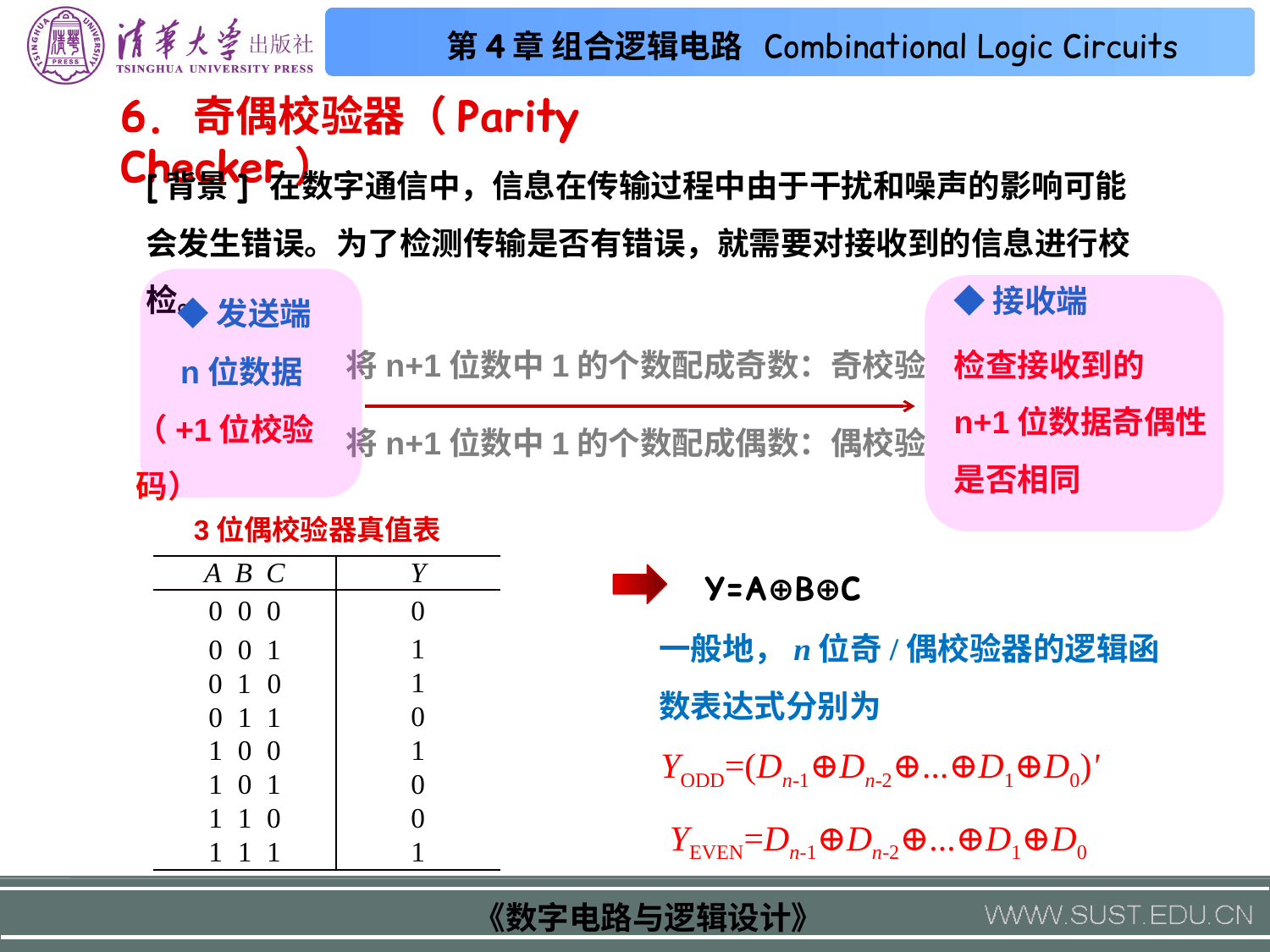

6. 奇偶校验器（Parity Checker）
奇偶校验器
[背景] 在数字通信中，信息在传输过程中由于干扰和噪声的影响可能会发生错误。为了检测传输是否有错误，就需要对接收到的信息进行校检。

◆发送端

◆接收端
检查接收到的
n+1位数据奇偶性
是否相同
     n位数据
（+1位校验码）
将n+1位数中1的个数配成奇数：奇校验
将n+1位数中1的个数配成偶数：偶校验
3位偶校验器真值表
| A B C | Y |
| --- | --- |
| 0 0 0 | 0 |
| 0 0 1 | 1 |
| 0 1 0 | 1 |
| 0 1 1 | 0 |
| 1 0 0 | 1 |
| 1 0 1 | 0 |
| 1 1 0 | 0 |
| 1 1 1 | 1 |
Y=A⊕B⊕C

一般地，n位奇/偶校验器的逻辑函数表达式分别为
YODD=(Dn-1⊕Dn-2⊕...⊕D1⊕D0)'
 YEVEN=Dn-1⊕Dn-2⊕...⊕D1⊕D0